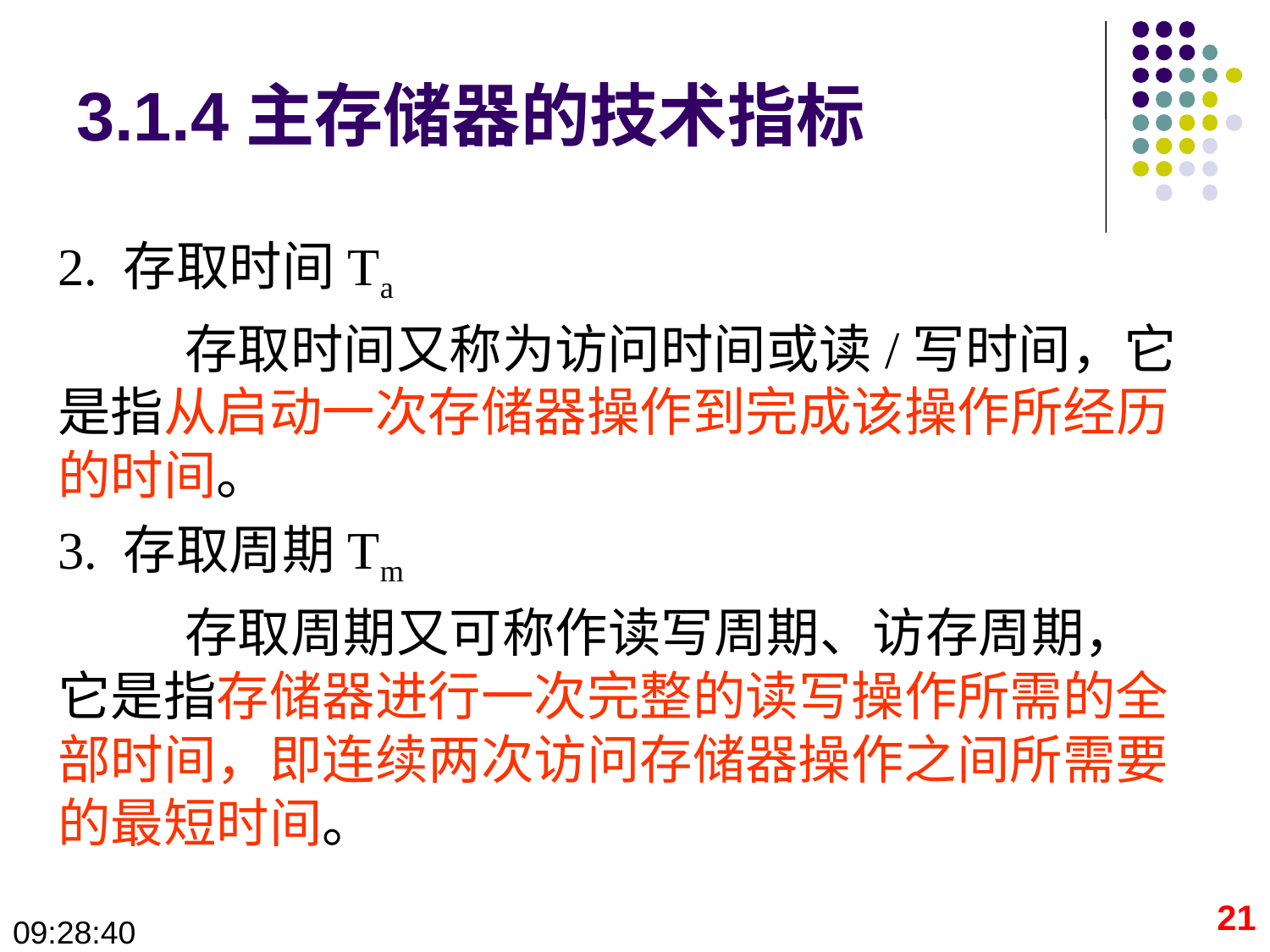

# 3.1.4主存储器的技术指标
2. 存取时间Ta
	存取时间又称为访问时间或读/写时间，它是指从启动一次存储器操作到完成该操作所经历的时间。
3. 存取周期Tm
	存取周期又可称作读写周期、访存周期，它是指存储器进行一次完整的读写操作所需的全部时间，即连续两次访问存储器操作之间所需要的最短时间。

21
09:28:40